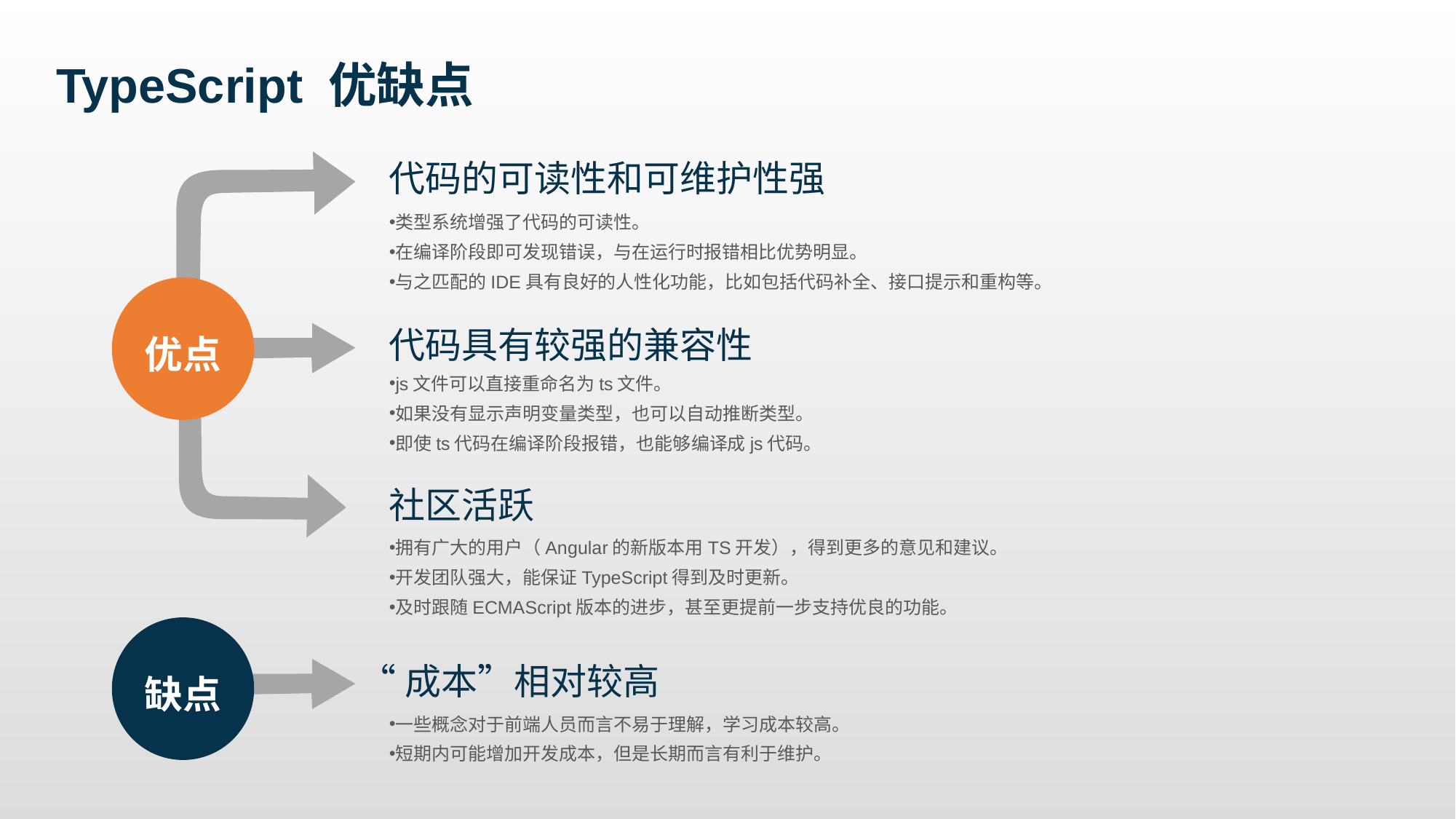

TypeScript 优缺点
代码的可读性和可维护性强

类型系统增强了代码的可读性。
在编译阶段即可发现错误，与在运行时报错相比优势明显。
与之匹配的IDE具有良好的人性化功能，比如包括代码补全、接口提示和重构等。

优点

代码具有较强的兼容性
js文件可以直接重命名为ts文件。
如果没有显示声明变量类型，也可以自动推断类型。
即使ts代码在编译阶段报错，也能够编译成js代码。
社区活跃
拥有广大的用户（Angular的新版本用TS开发），得到更多的意见和建议。
开发团队强大，能保证TypeScript得到及时更新。
及时跟随ECMAScript版本的进步，甚至更提前一步支持优良的功能。

缺点
“成本”相对较高
一些概念对于前端人员而言不易于理解，学习成本较高。
短期内可能增加开发成本，但是长期而言有利于维护。